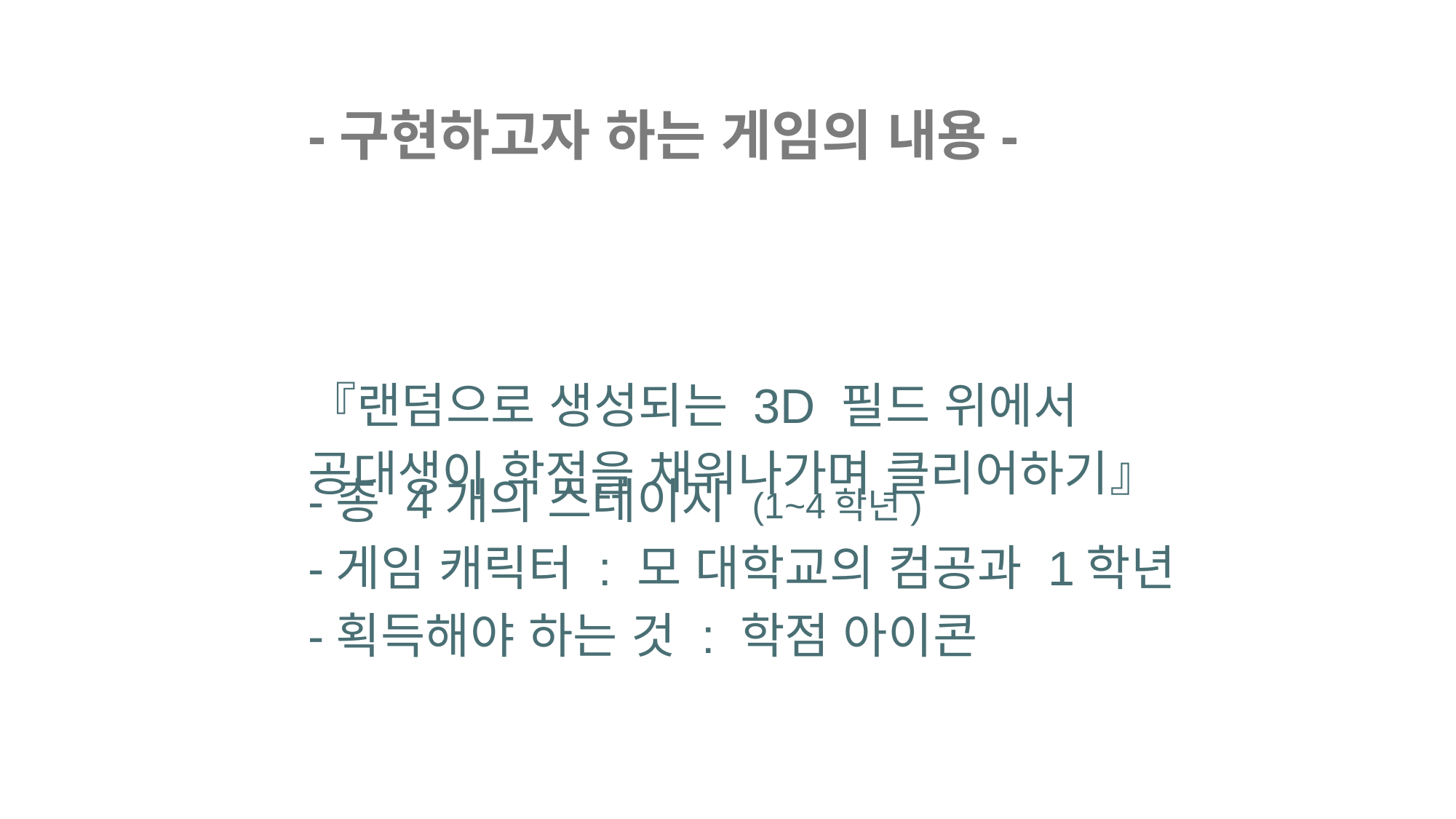

-구현하고자 하는 게임의 내용-
『랜덤으로 생성되는 3D 필드 위에서
공대생이 학점을 채워나가며 클리어하기』
-총 4개의 스테이지 (1~4학년)
-게임 캐릭터 : 모 대학교의 컴공과 1학년
-획득해야 하는 것 : 학점 아이콘